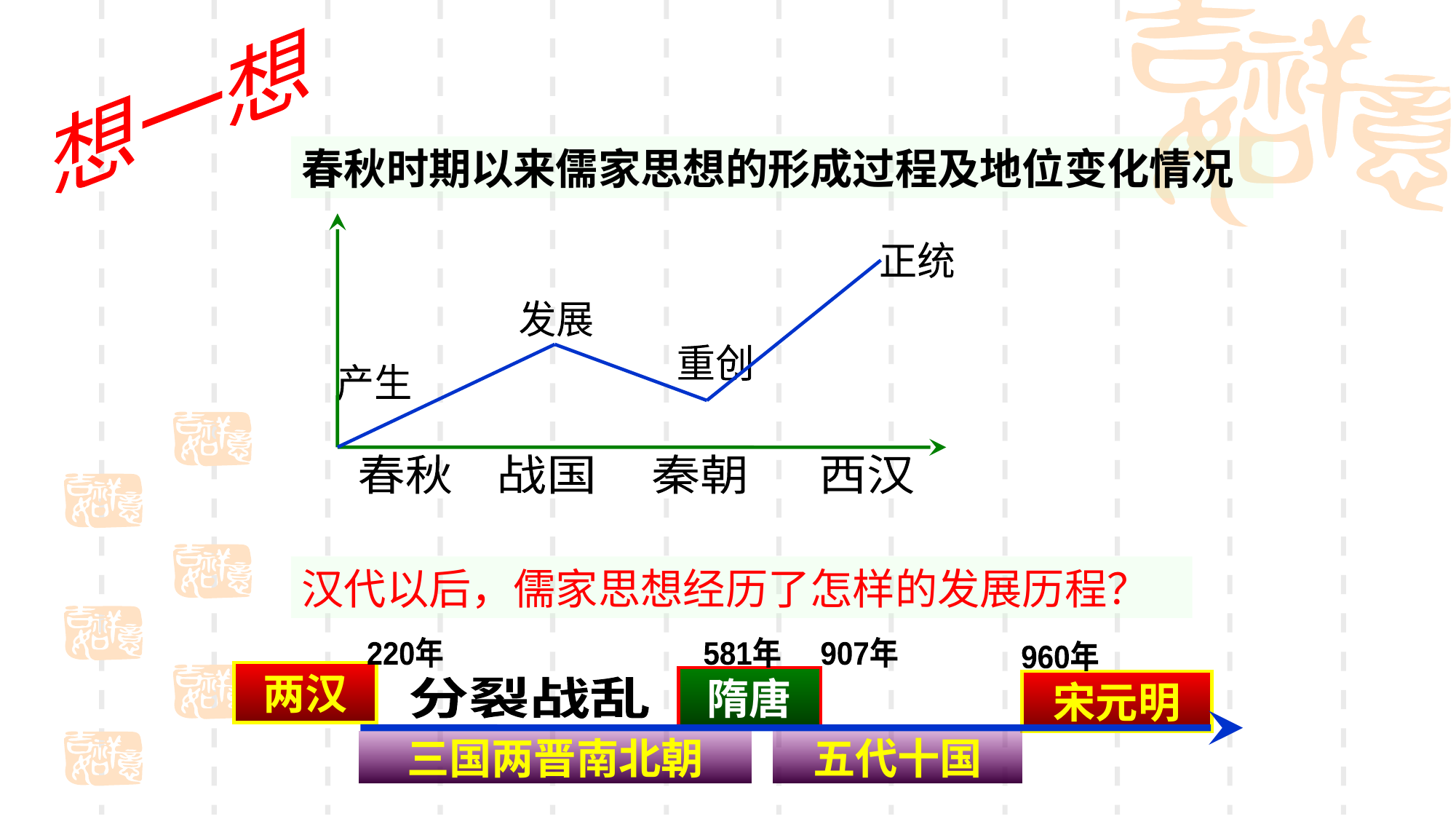

想一想
春秋时期以来儒家思想的形成过程及地位变化情况

春秋
战国
秦朝
西汉
正统
发展
重创
产生
汉代以后，儒家思想经历了怎样的发展历程？
220年
581年
907年
960年
两汉
隋唐
宋元明
分裂战乱

三国两晋南北朝
五代十国